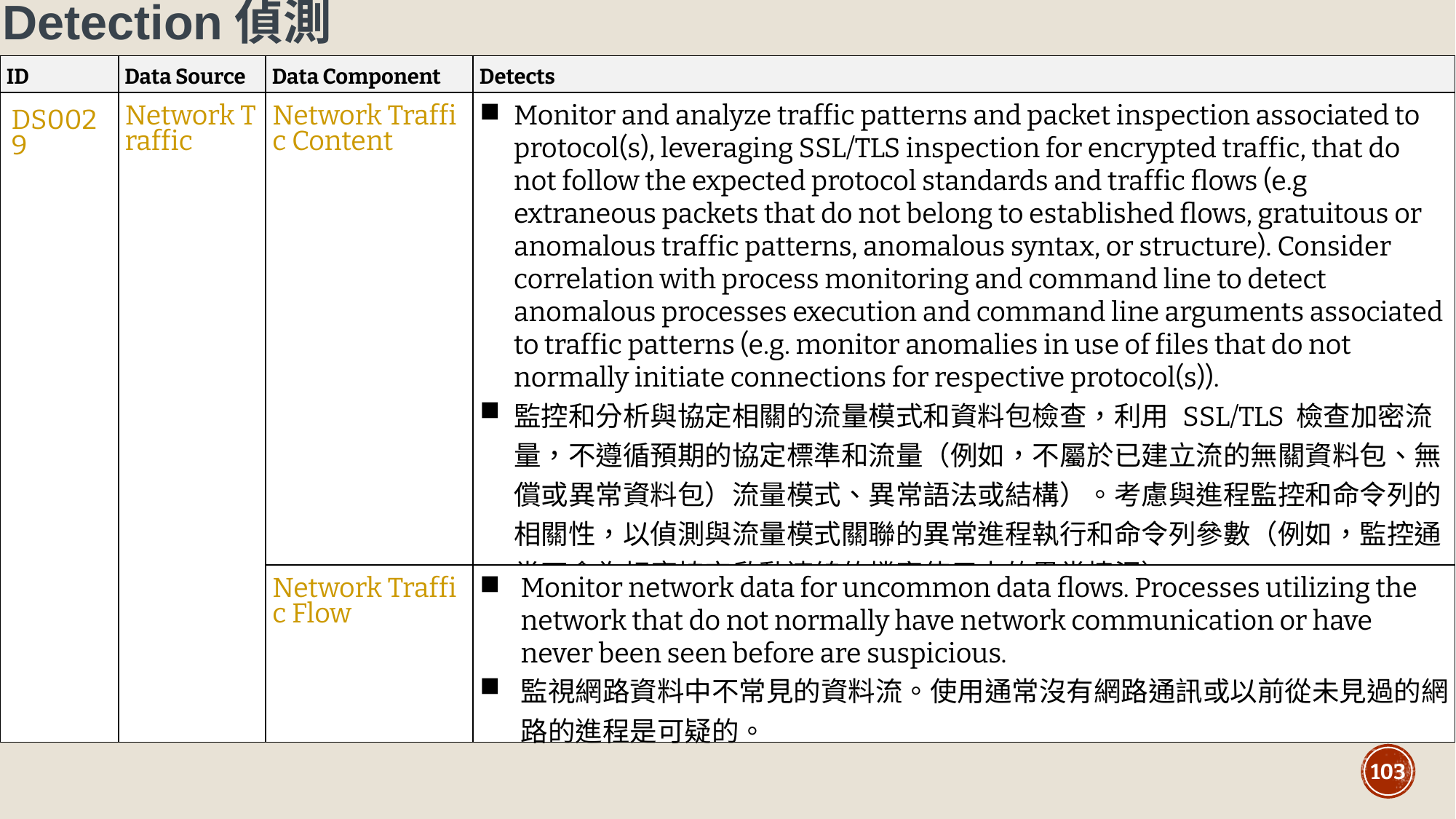

Detection偵測
| ID | Data Source | Data Component | Detects |
| --- | --- | --- | --- |
| DS0029 | Network Traffic | Network Traffic Content | Monitor and analyze traffic patterns and packet inspection associated to protocol(s), leveraging SSL/TLS inspection for encrypted traffic, that do not follow the expected protocol standards and traffic flows (e.g extraneous packets that do not belong to established flows, gratuitous or anomalous traffic patterns, anomalous syntax, or structure). Consider correlation with process monitoring and command line to detect anomalous processes execution and command line arguments associated to traffic patterns (e.g. monitor anomalies in use of files that do not normally initiate connections for respective protocol(s)). 監控和分析與協定相關的流量模式和資料包檢查，利用 SSL/TLS 檢查加密流量，不遵循預期的協定標準和流量（例如，不屬於已建立流的無關資料包、無償或異常資料包）流量模式、異常語法或結構）。考慮與進程監控和命令列的相關性，以偵測與流量模式關聯的異常進程執行和命令列參數（例如，監控通常不會為相應協定啟動連線的檔案使用中的異常情況）。 |
|  |  | Network Traffic Flow | Monitor network data for uncommon data flows. Processes utilizing the network that do not normally have network communication or have never been seen before are suspicious. 監視網路資料中不常見的資料流。使用通常沒有網路通訊或以前從未見過的網路的進程是可疑的。 |
103